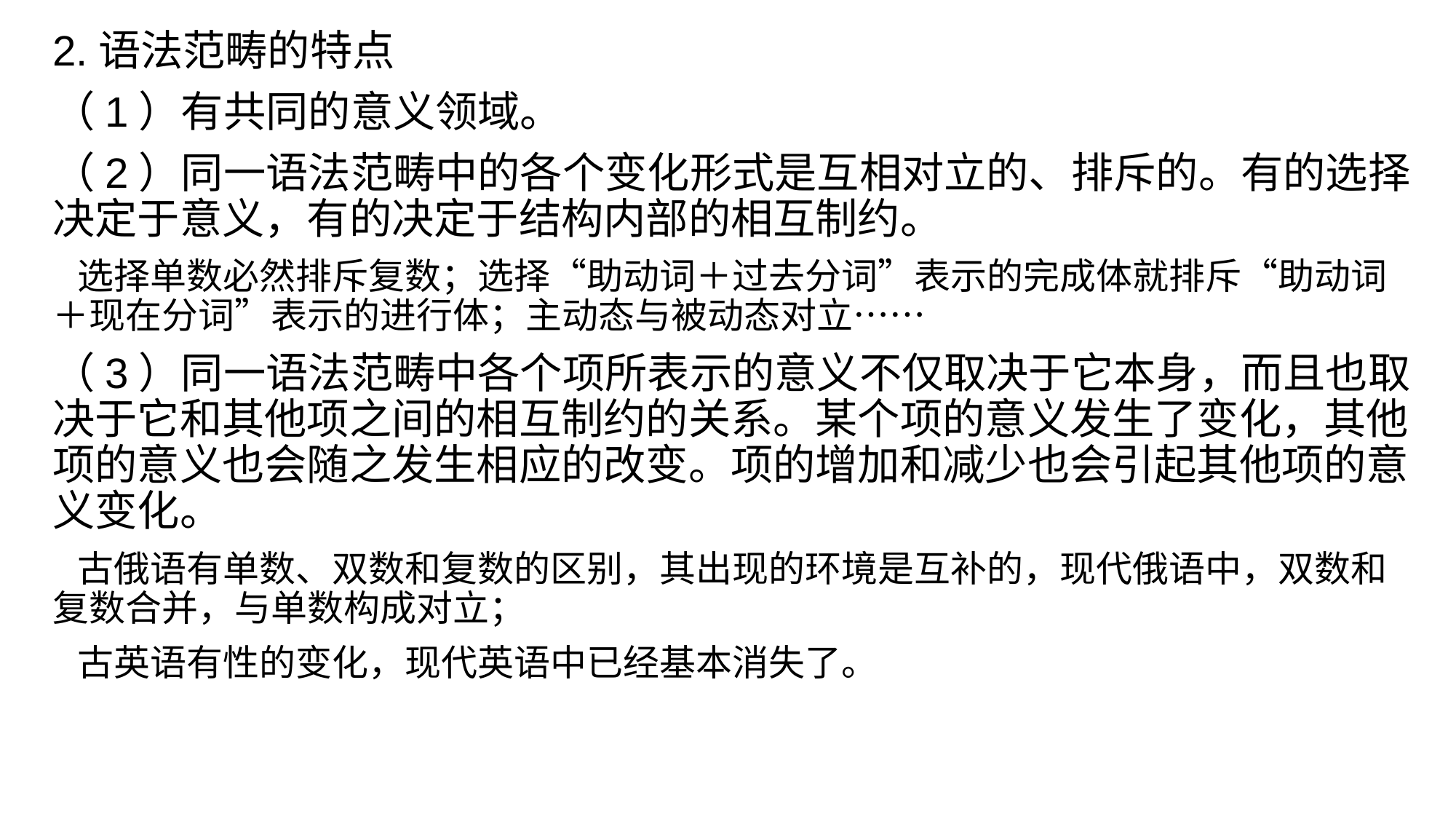

2.语法范畴的特点
（1）有共同的意义领域。
（2）同一语法范畴中的各个变化形式是互相对立的、排斥的。有的选择决定于意义，有的决定于结构内部的相互制约。
  选择单数必然排斥复数；选择“助动词＋过去分词”表示的完成体就排斥“助动词＋现在分词”表示的进行体；主动态与被动态对立……
（3）同一语法范畴中各个项所表示的意义不仅取决于它本身，而且也取决于它和其他项之间的相互制约的关系。某个项的意义发生了变化，其他项的意义也会随之发生相应的改变。项的增加和减少也会引起其他项的意义变化。
  古俄语有单数、双数和复数的区别，其出现的环境是互补的，现代俄语中，双数和复数合并，与单数构成对立；
  古英语有性的变化，现代英语中已经基本消失了。